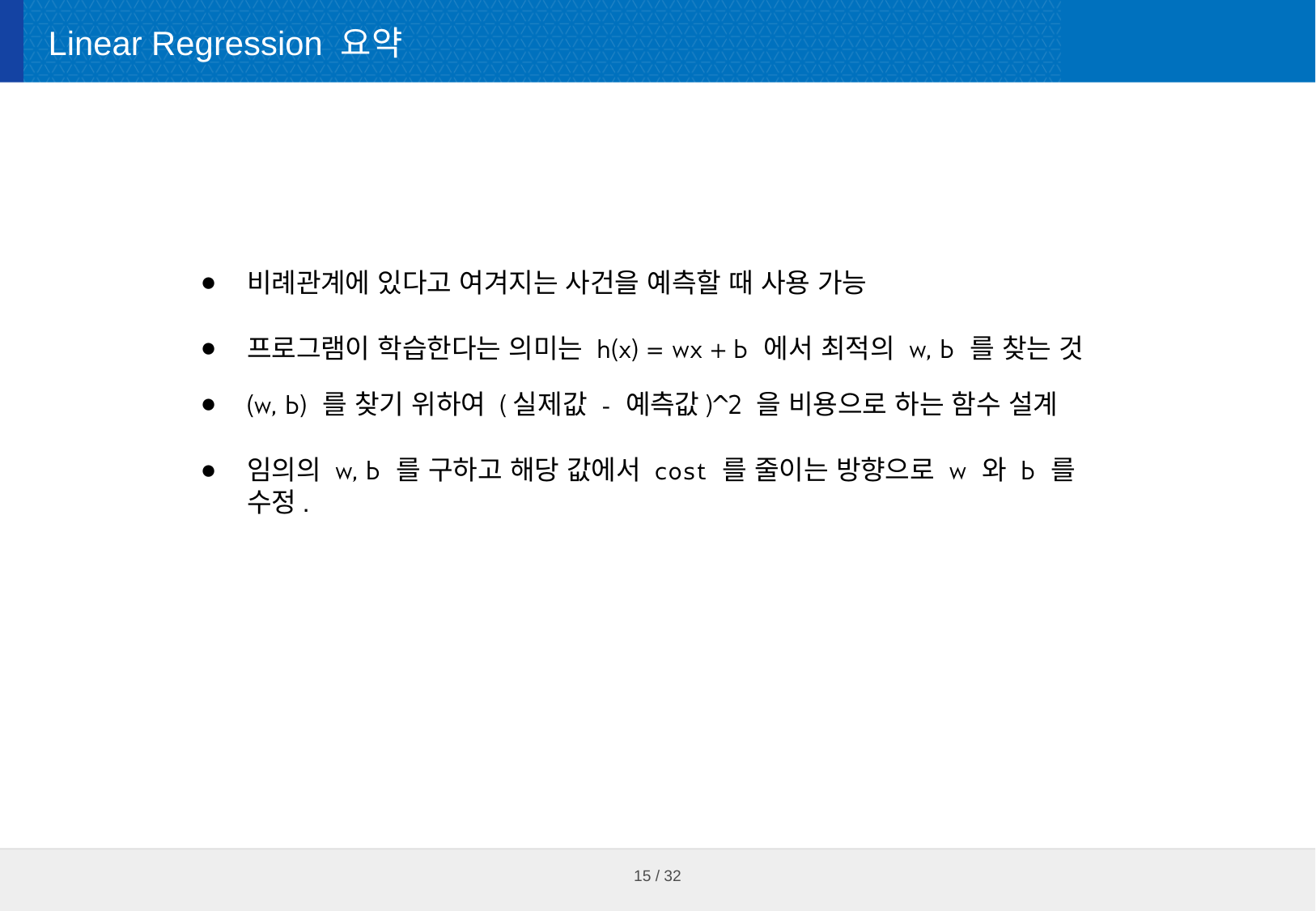

# Linear Regression 요약
비례관계에 있다고 여겨지는 사건을 예측할 때 사용 가능

프로그램이 학습한다는 의미는 h(x) = wx + b 에서 최적의 w, b 를 찾는 것
(w, b) 를 찾기 위하여 (실제값 - 예측값)^2 을 비용으로 하는 함수 설계

임의의 w, b 를 구하고 해당 값에서 cost 를 줄이는 방향으로 w 와 b 를 수정.